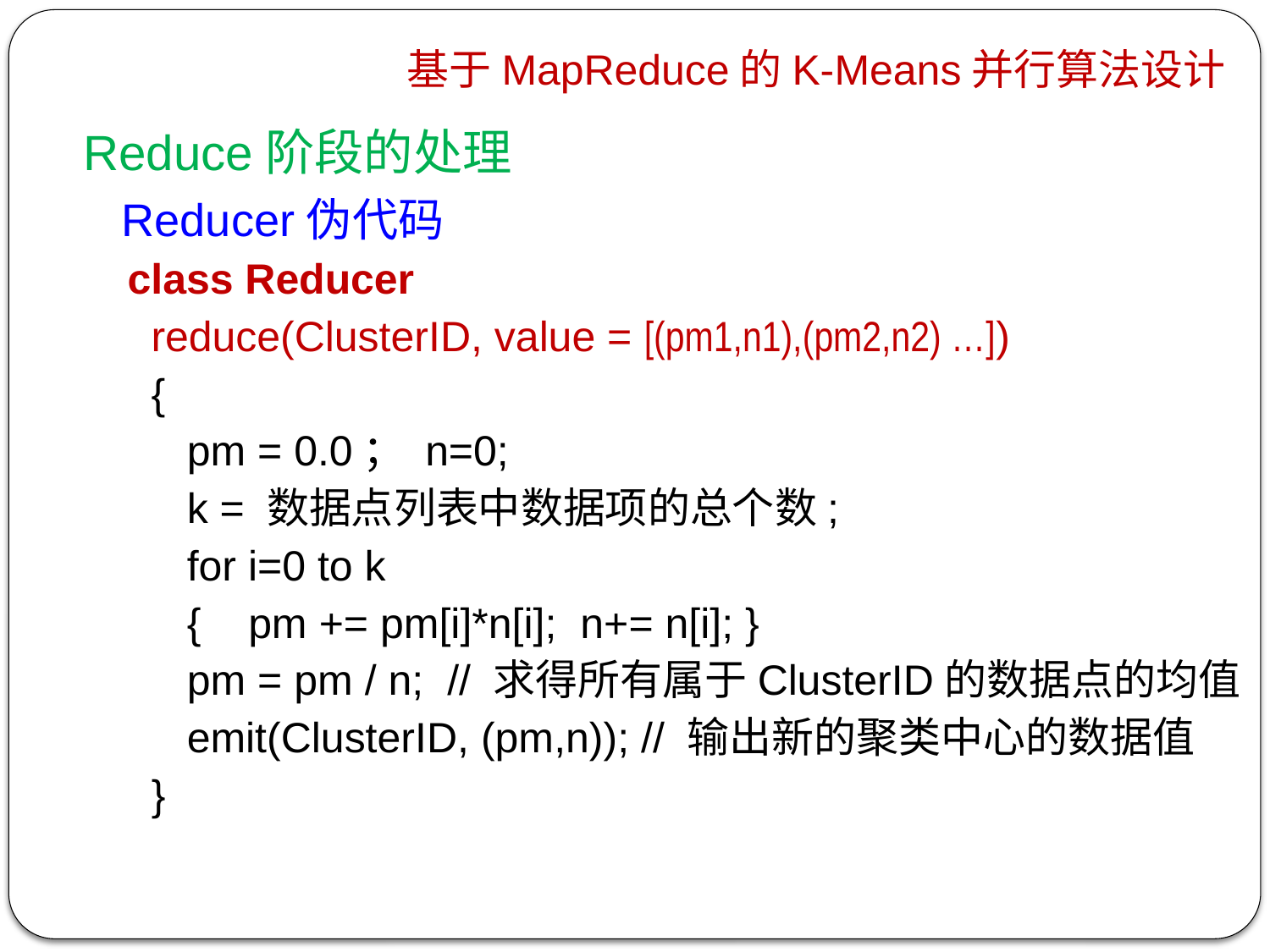

基于MapReduce的K-Means并行算法设计
Reduce阶段的处理
   Reducer伪代码
class Reducer
  reduce(ClusterID, value = [(pm1,n1),(pm2,n2) …])
  {
     pm = 0.0； n=0;
     k = 数据点列表中数据项的总个数;
     for i=0 to k
     {    pm += pm[i]*n[i];  n+= n[i]; }
     pm = pm / n;  // 求得所有属于ClusterID的数据点的均值
     emit(ClusterID, (pm,n)); // 输出新的聚类中心的数据值
  }